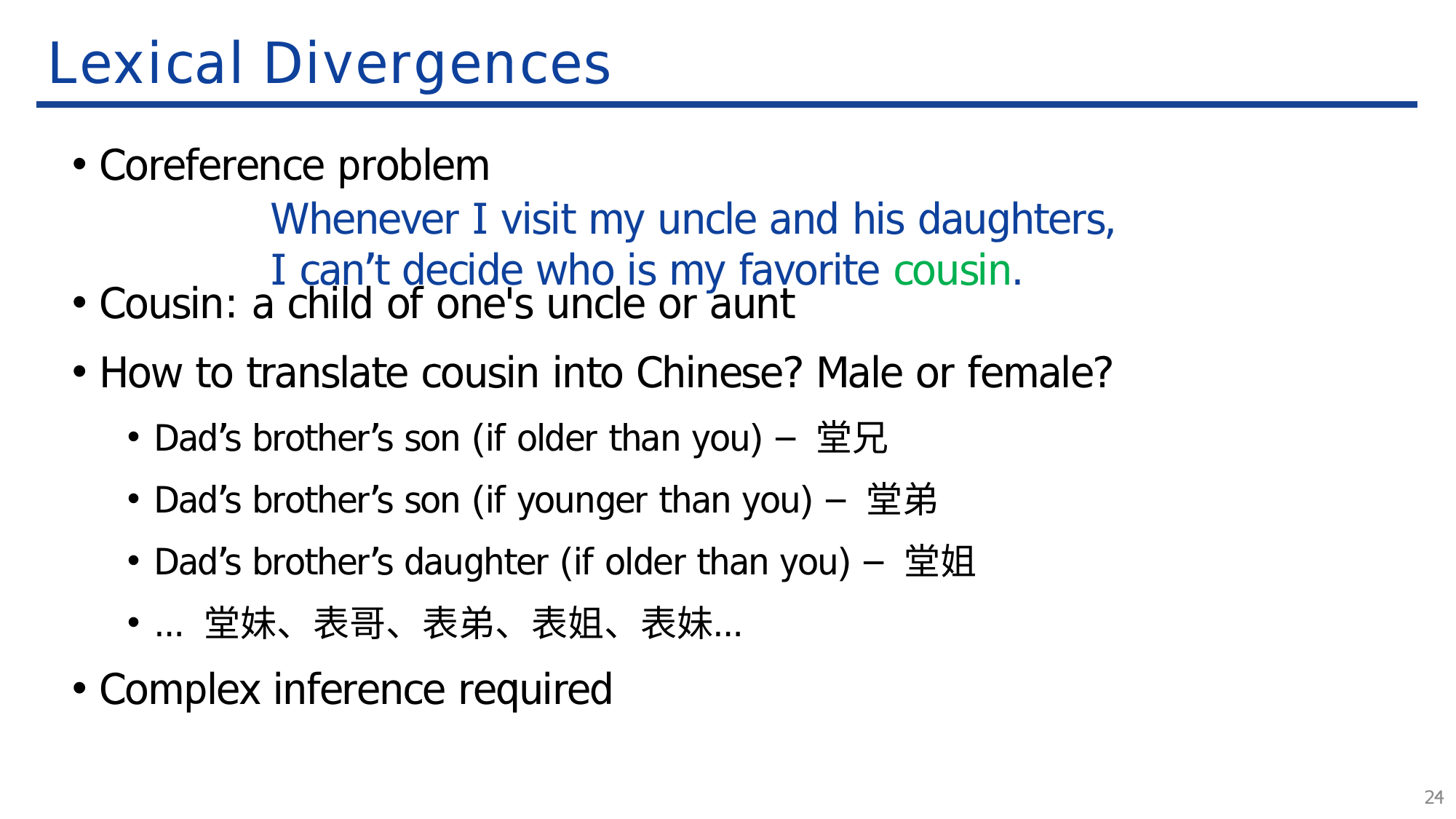

# Lexical Divergences
Coreference problem

Cousin: a child of one's uncle or aunt
How to translate cousin into Chinese? Male or female?
Dad’s brother’s son (if older than you) – 堂兄
Dad’s brother’s son (if younger than you) – 堂弟
Dad’s brother’s daughter (if older than you) – 堂姐
… 堂妹、表哥、表弟、表姐、表妹…
Complex inference required

Whenever I visit my uncle and his daughters,
I can’t decide who is my favorite cousin.
24